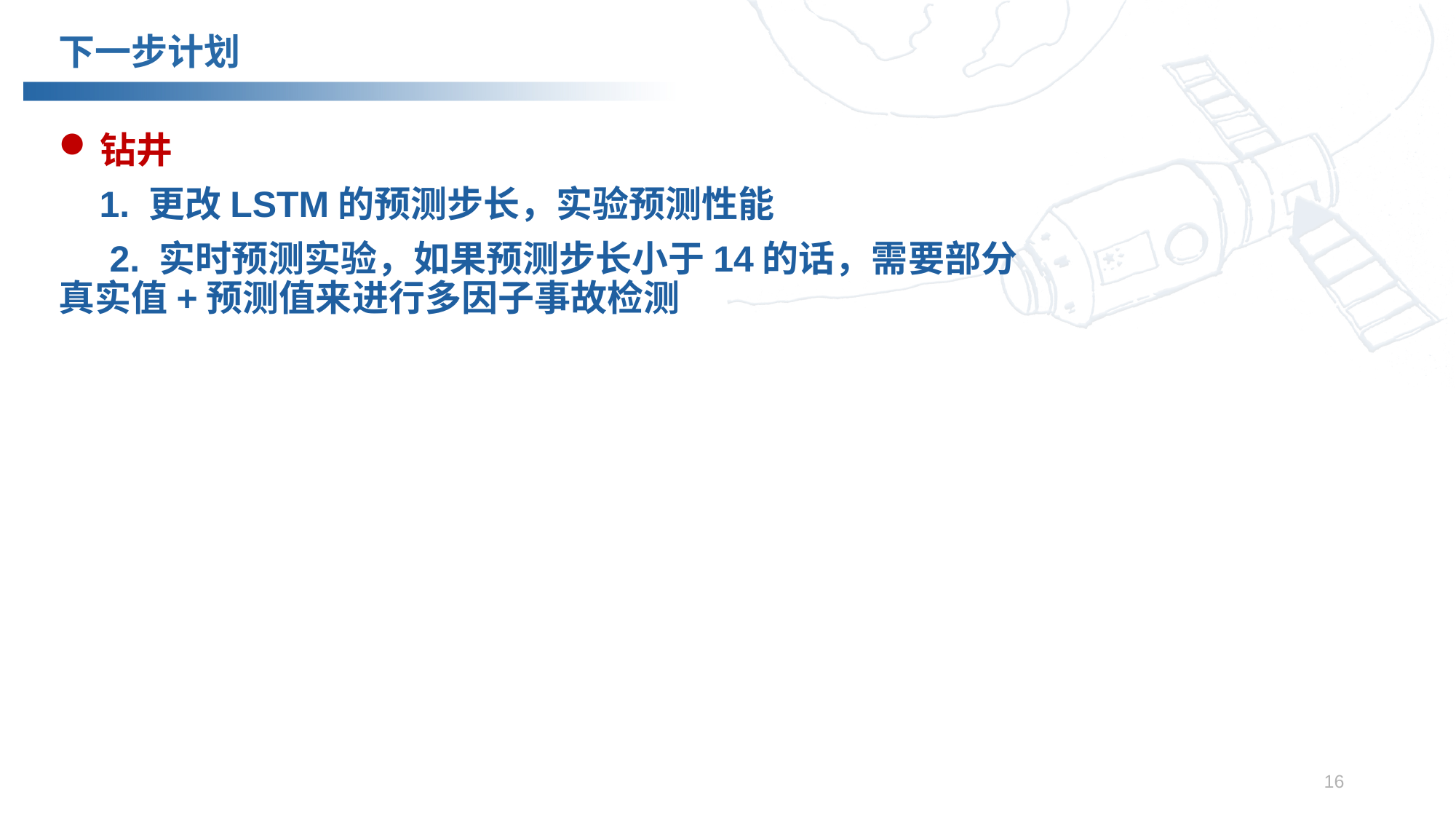

下一步计划

钻井
    1. 更改LSTM的预测步长，实验预测性能
     2. 实时预测实验，如果预测步长小于14的话，需要部分真实值+预测值来进行多因子事故检测

16